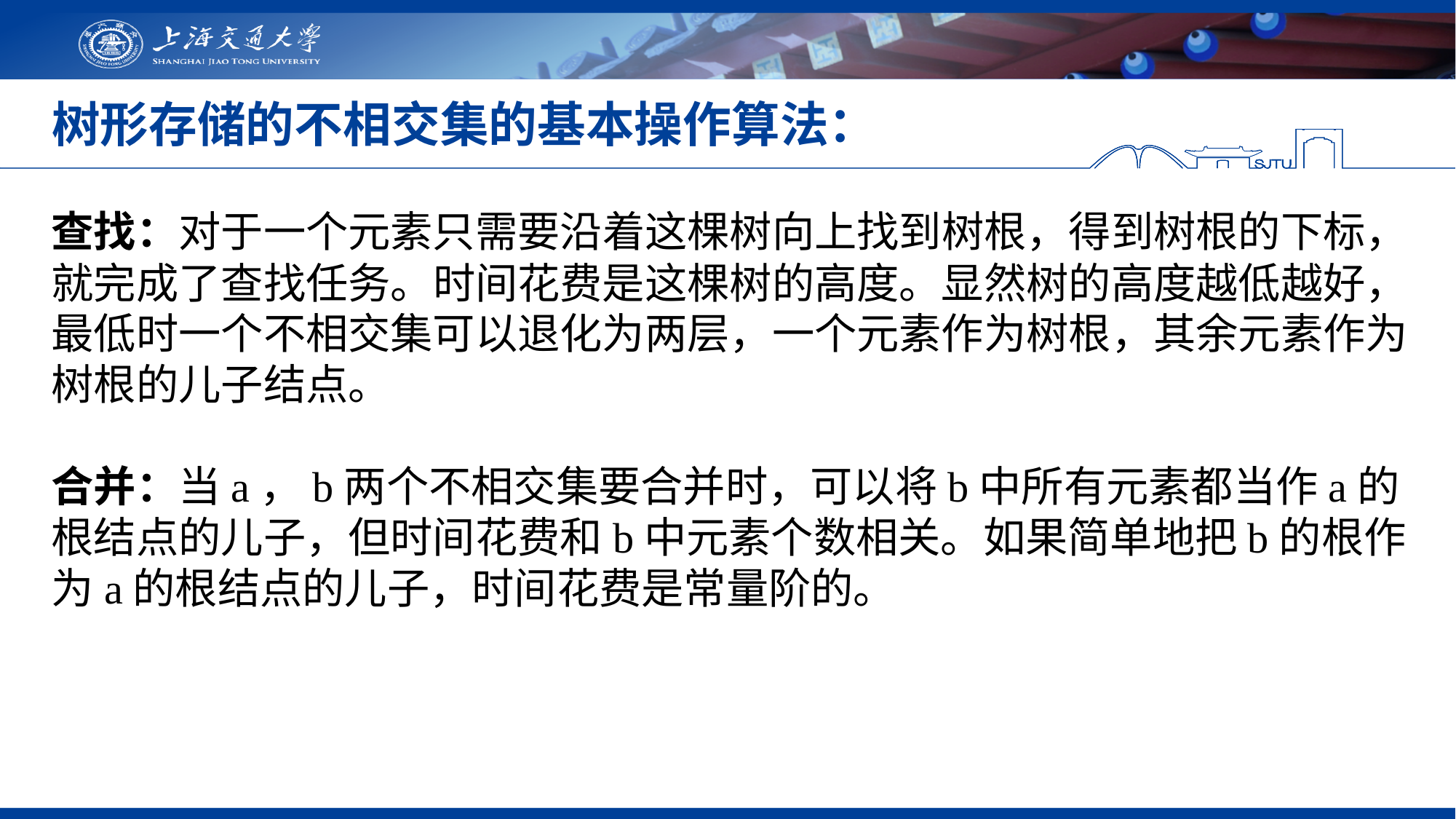

# 树形存储的不相交集的基本操作算法：
查找：对于一个元素只需要沿着这棵树向上找到树根，得到树根的下标，就完成了查找任务。时间花费是这棵树的高度。显然树的高度越低越好，最低时一个不相交集可以退化为两层，一个元素作为树根，其余元素作为树根的儿子结点。

合并：当a，b两个不相交集要合并时，可以将b中所有元素都当作a的根结点的儿子，但时间花费和b中元素个数相关。如果简单地把b的根作为a的根结点的儿子，时间花费是常量阶的。